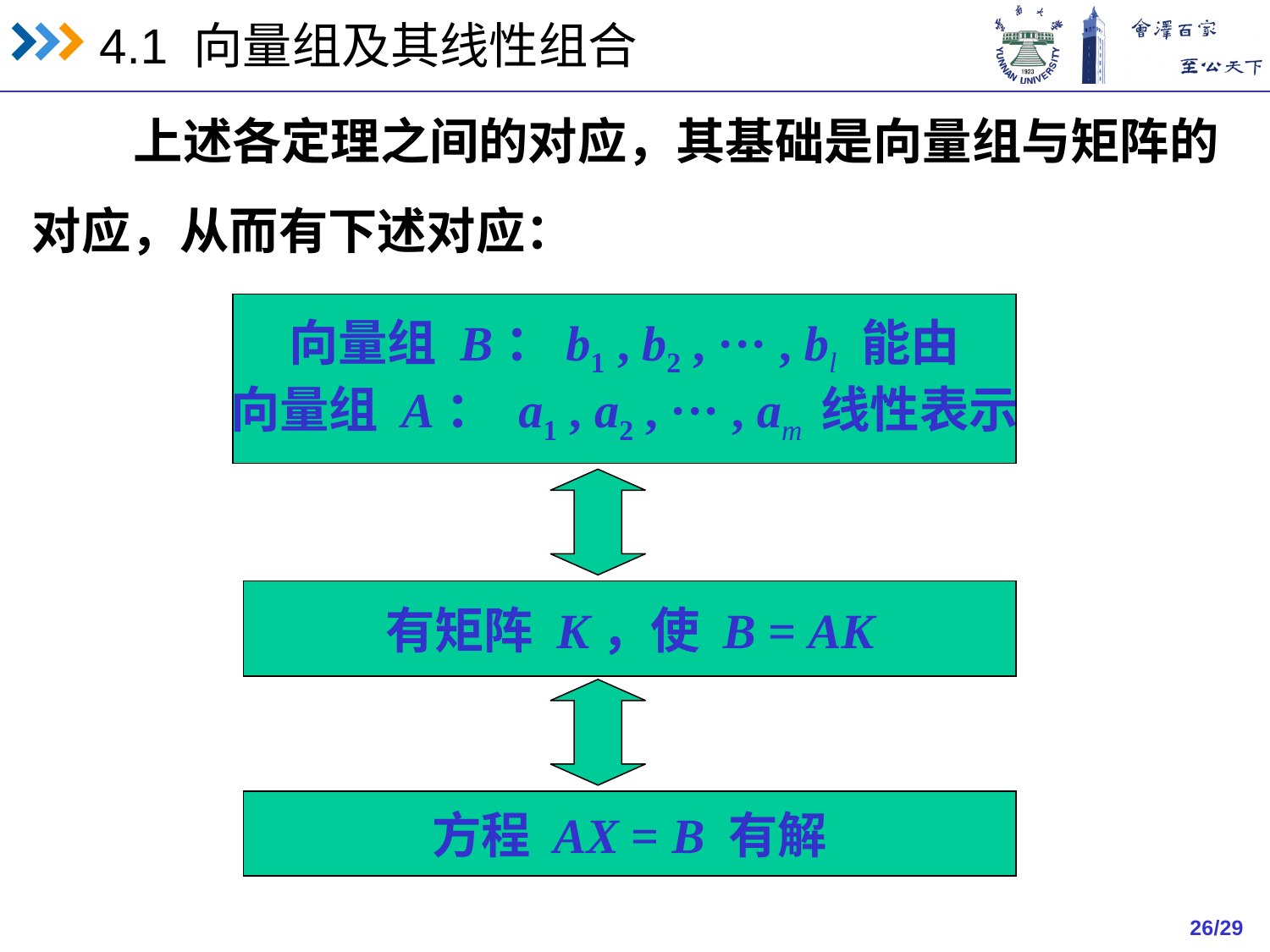

上述各定理之间的对应，其基础是向量组与矩阵的
对应，从而有下述对应：
向量组 B：b1 , b2 , ··· , bl 能由
向量组 A： a1 , a2 , ··· , am 线性表示

有矩阵 K，使 B = AK

方程 AX = B 有解